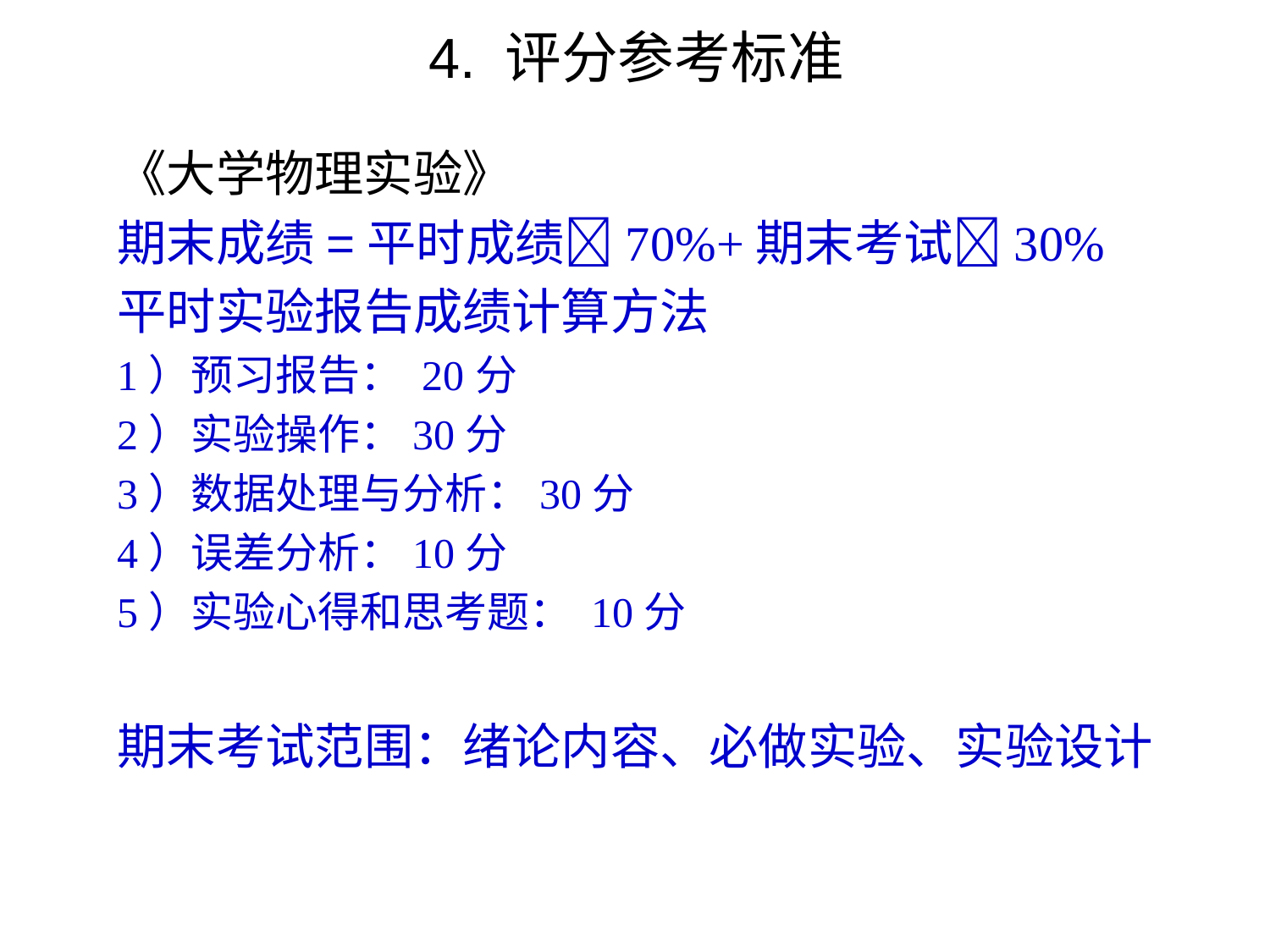

4. 评分参考标准
《大学物理实验》
期末成绩=平时成绩×70%+期末考试×30%
平时实验报告成绩计算方法
1）预习报告： 20分
2）实验操作：30分
3）数据处理与分析：30分
4）误差分析：10分
5）实验心得和思考题： 10分

期末考试范围：绪论内容、必做实验、实验设计